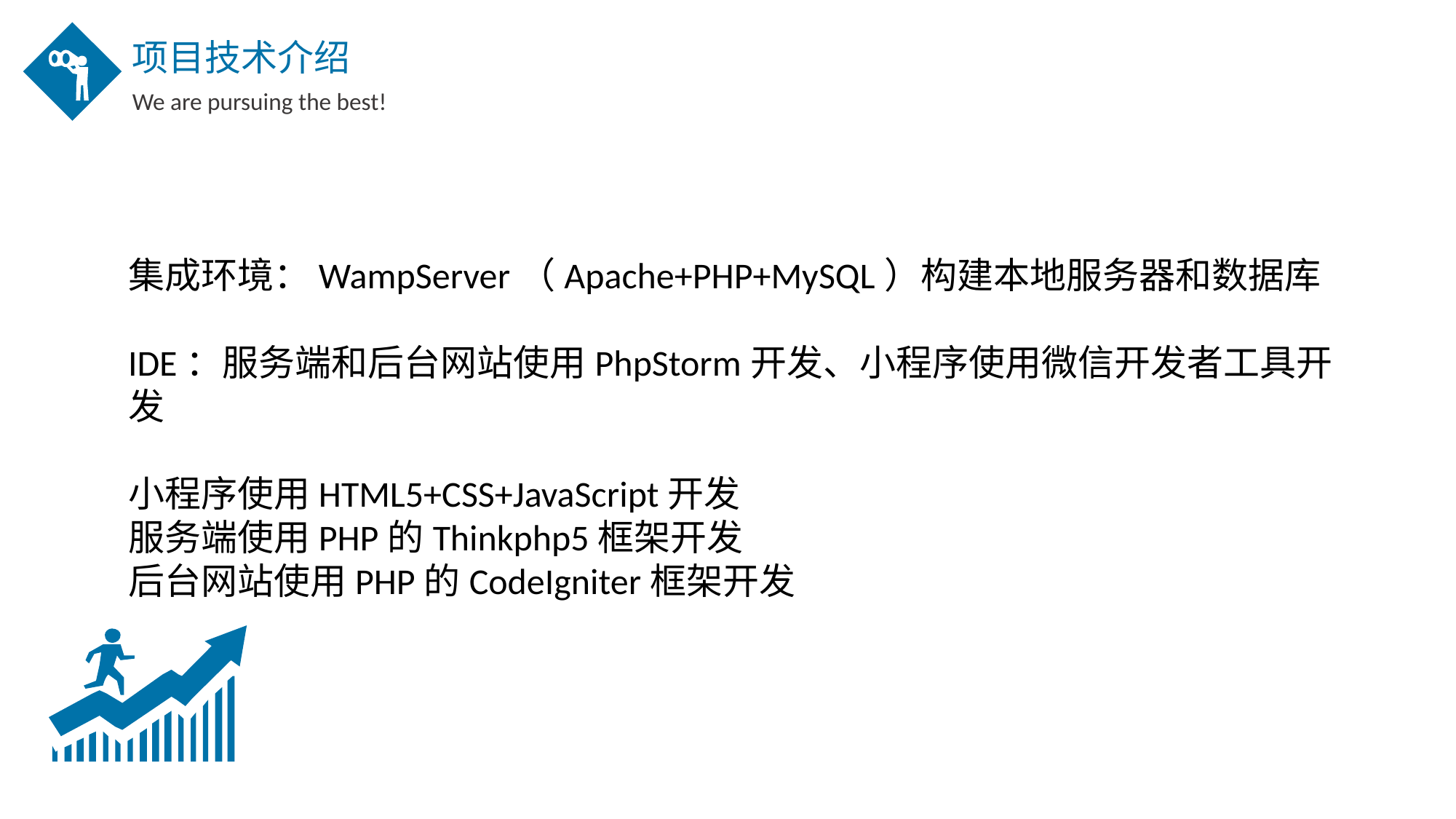

项目技术介绍

We are pursuing the best!
集成环境：WampServer（Apache+PHP+MySQL）构建本地服务器和数据库

IDE：服务端和后台网站使用PhpStorm开发、小程序使用微信开发者工具开发

小程序使用HTML5+CSS+JavaScript开发
服务端使用PHP的Thinkphp5框架开发
后台网站使用PHP的CodeIgniter框架开发